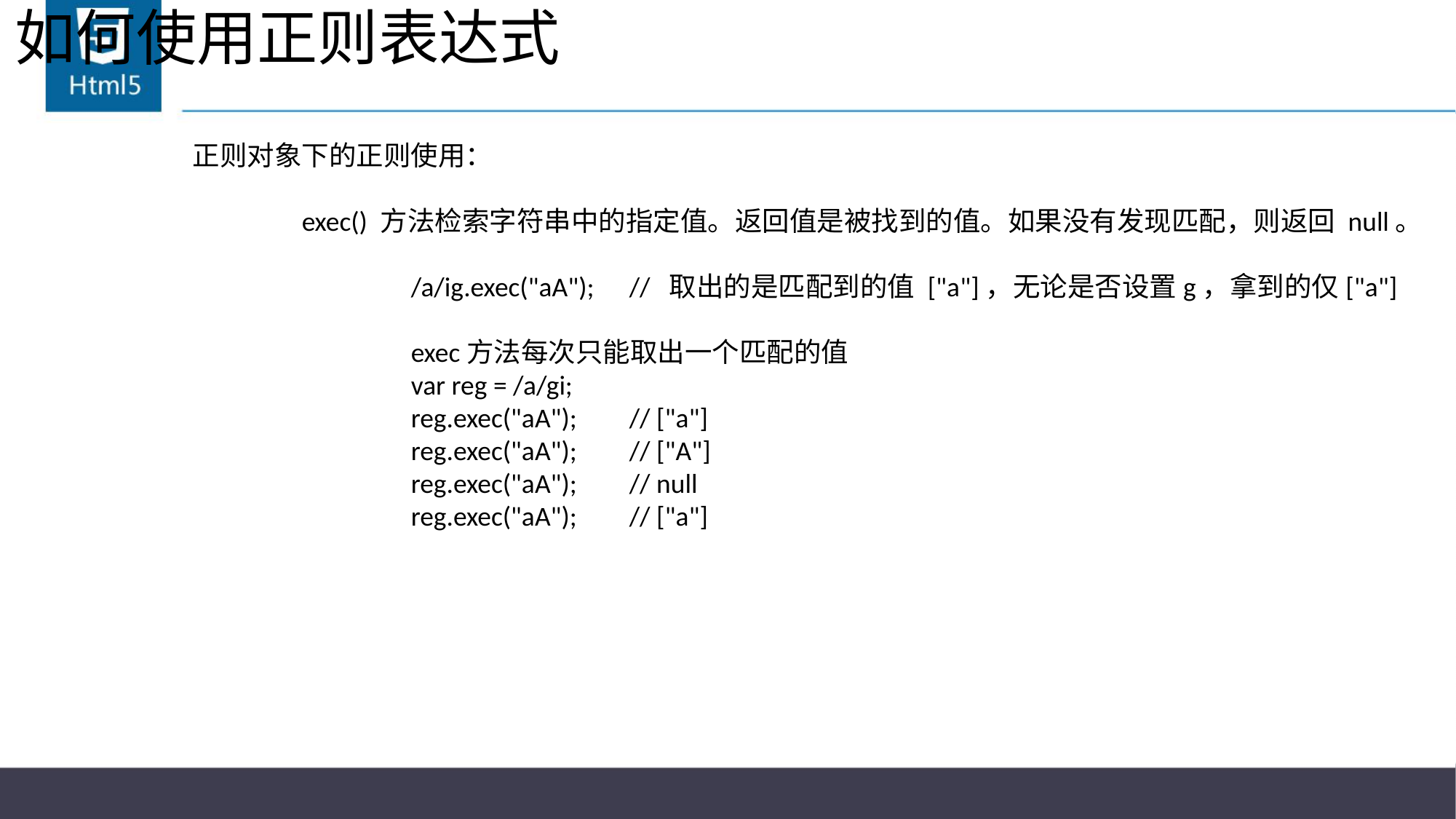

# 如何使用正则表达式
正则对象下的正则使用：

	exec() 方法检索字符串中的指定值。返回值是被找到的值。如果没有发现匹配，则返回 null。

		/a/ig.exec("aA");	//  取出的是匹配到的值 ["a"]，无论是否设置g，拿到的仅["a"]

		exec方法每次只能取出一个匹配的值
		var reg = /a/gi;
		reg.exec("aA");	// ["a"]
		reg.exec("aA");	// ["A"]
		reg.exec("aA");	// null
		reg.exec("aA");	// ["a"]